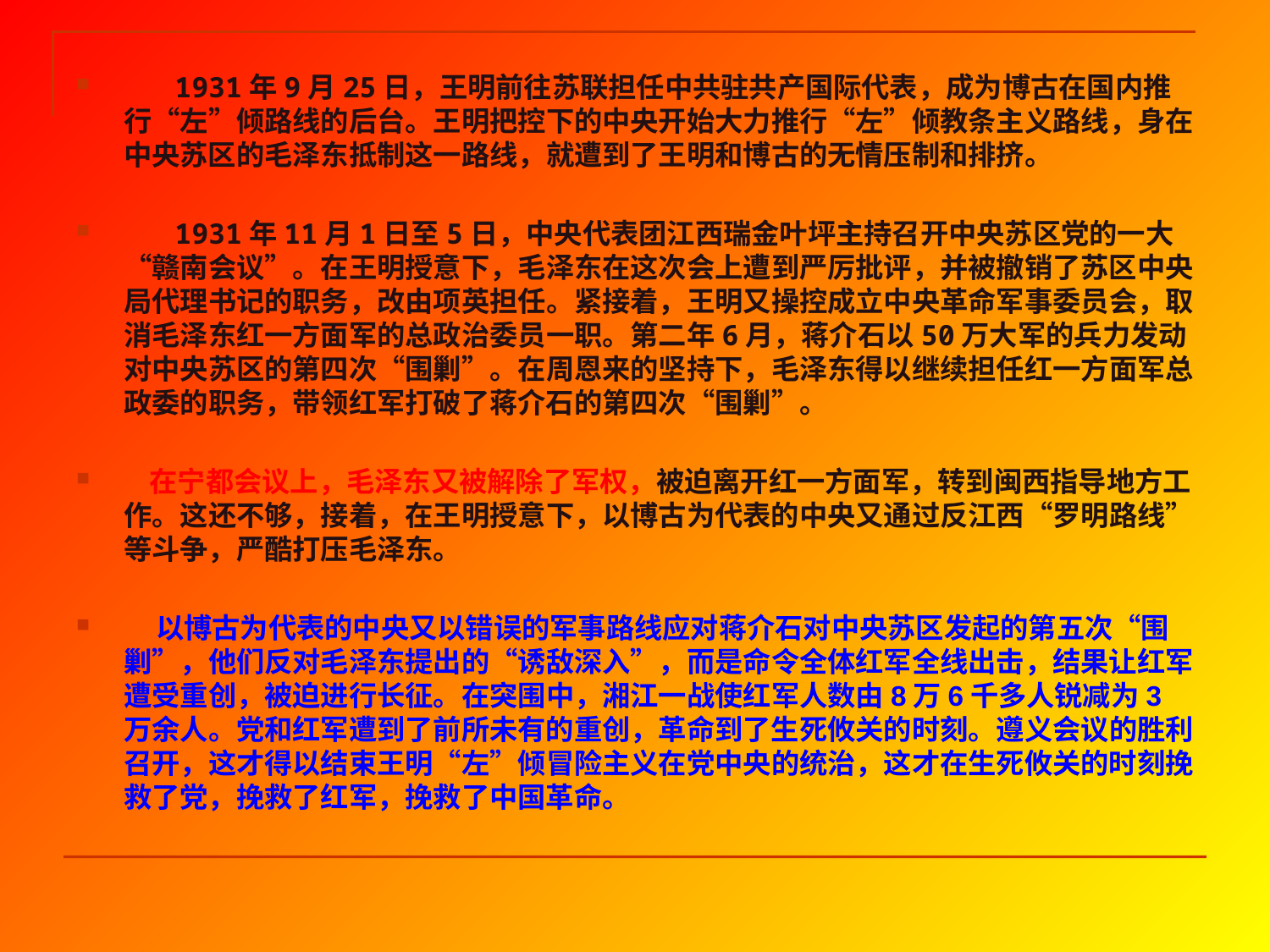

1931年9月25日，王明前往苏联担任中共驻共产国际代表，成为博古在国内推行“左”倾路线的后台。王明把控下的中央开始大力推行“左”倾教条主义路线，身在中央苏区的毛泽东抵制这一路线，就遭到了王明和博古的无情压制和排挤。

   1931年11月1日至5日，中央代表团江西瑞金叶坪主持召开中央苏区党的一大 “赣南会议”。在王明授意下，毛泽东在这次会上遭到严厉批评，并被撤销了苏区中央局代理书记的职务，改由项英担任。紧接着，王明又操控成立中央革命军事委员会，取消毛泽东红一方面军的总政治委员一职。第二年6月，蒋介石以50万大军的兵力发动对中央苏区的第四次“围剿”。在周恩来的坚持下，毛泽东得以继续担任红一方面军总政委的职务，带领红军打破了蒋介石的第四次“围剿”。

   在宁都会议上，毛泽东又被解除了军权，被迫离开红一方面军，转到闽西指导地方工作。这还不够，接着，在王明授意下，以博古为代表的中央又通过反江西“罗明路线”等斗争，严酷打压毛泽东。

    以博古为代表的中央又以错误的军事路线应对蒋介石对中央苏区发起的第五次“围剿”，他们反对毛泽东提出的“诱敌深入”，而是命令全体红军全线出击，结果让红军遭受重创，被迫进行长征。在突围中，湘江一战使红军人数由8万6千多人锐减为3万余人。党和红军遭到了前所未有的重创，革命到了生死攸关的时刻。遵义会议的胜利召开，这才得以结束王明“左”倾冒险主义在党中央的统治，这才在生死攸关的时刻挽救了党，挽救了红军，挽救了中国革命。